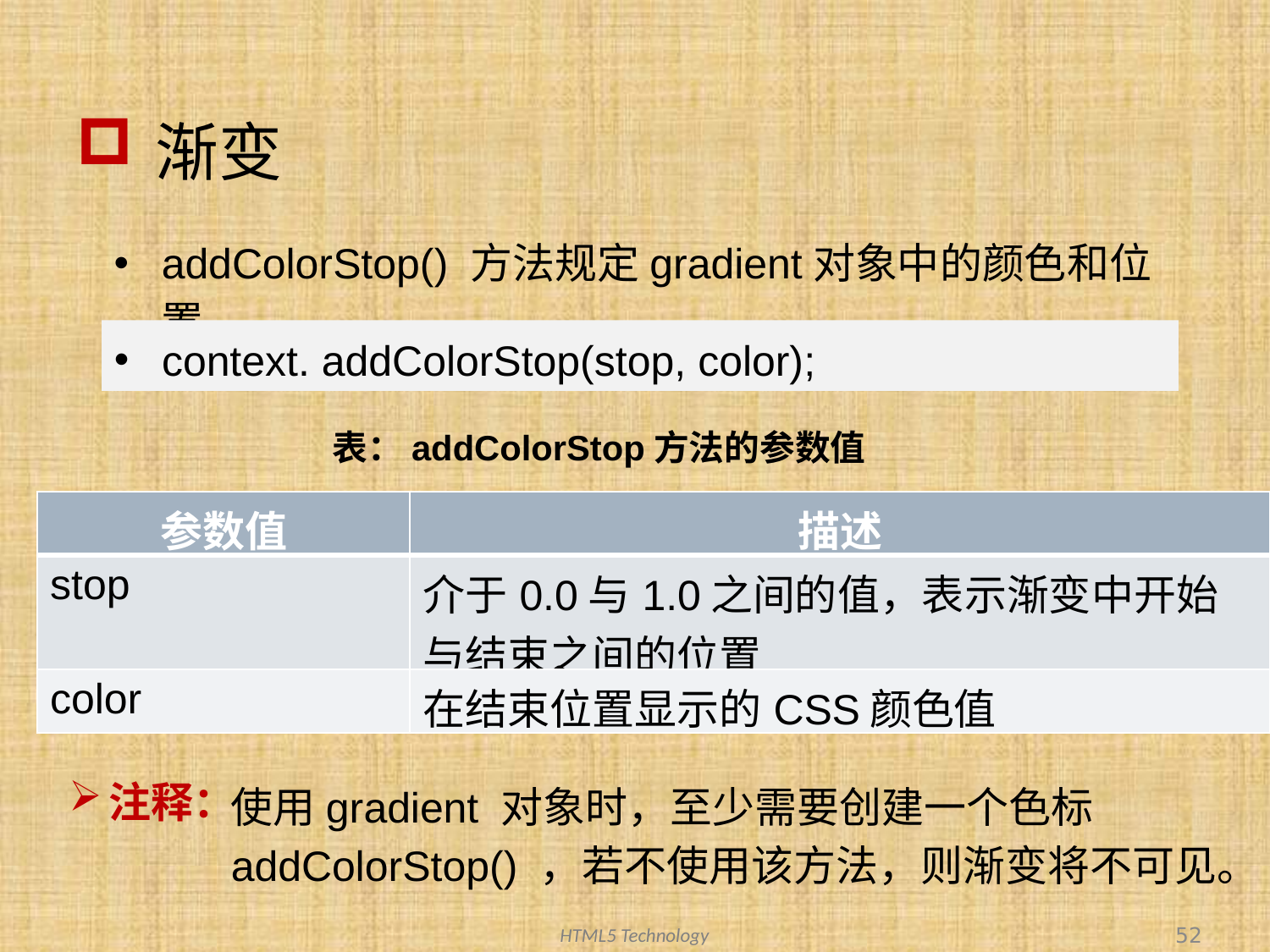

# 渐变
addColorStop() 方法规定gradient对象中的颜色和位置。
context. addColorStop(stop, color);
表：addColorStop方法的参数值
| 参数值 | 描述 |
| --- | --- |
| stop | 介于0.0与1.0之间的值，表示渐变中开始与结束之间的位置 |
| color | 在结束位置显示的CSS颜色值 |
使用gradient 对象时，至少需要创建一个色标  addColorStop() ，若不使用该方法，则渐变将不可见。
注释：
52
HTML5 Technology